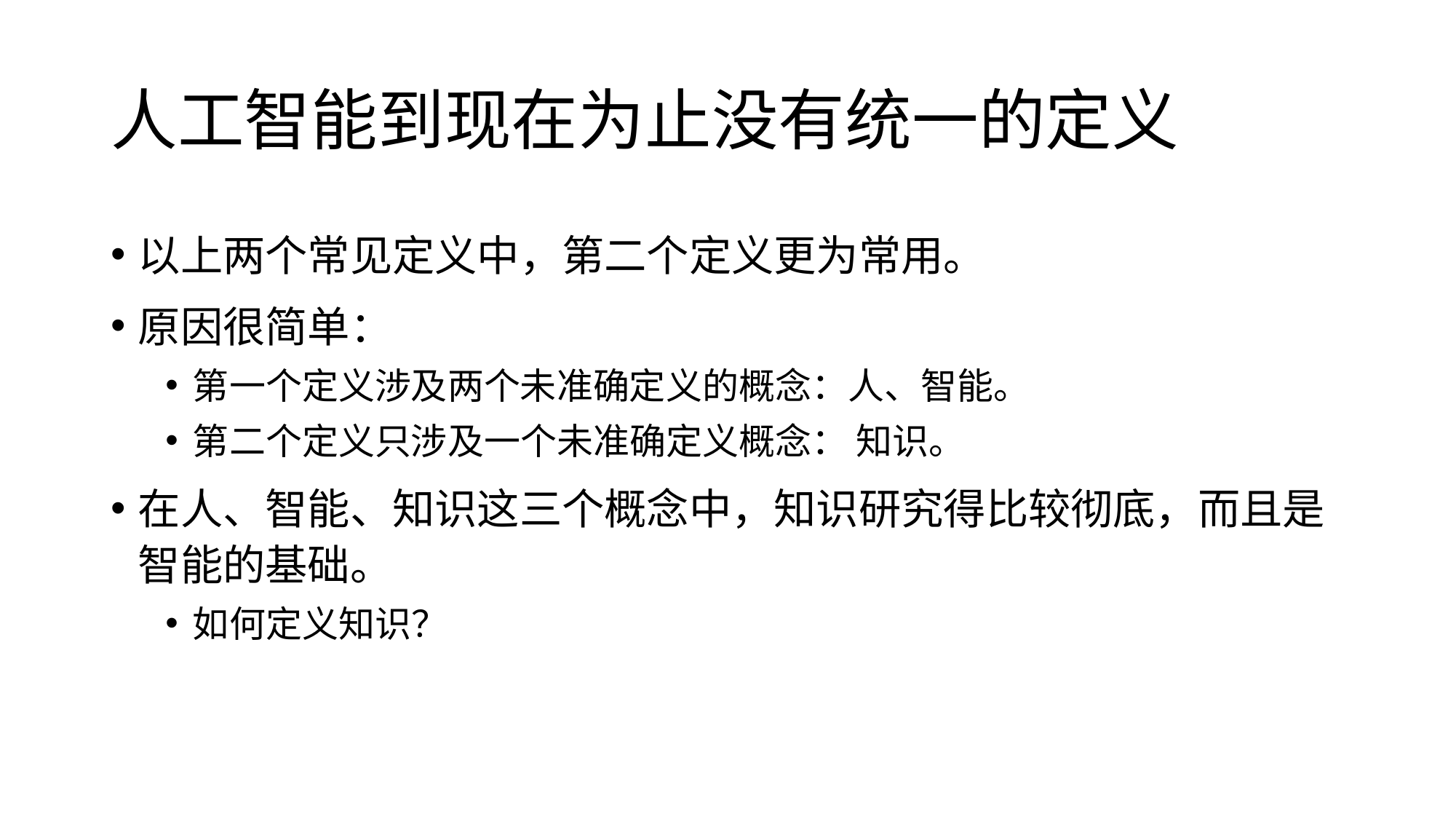

# 人工智能到现在为止没有统一的定义
以上两个常见定义中，第二个定义更为常用。
原因很简单：
第一个定义涉及两个未准确定义的概念：人、智能。
第二个定义只涉及一个未准确定义概念： 知识。
在人、智能、知识这三个概念中，知识研究得比较彻底，而且是智能的基础。
如何定义知识？